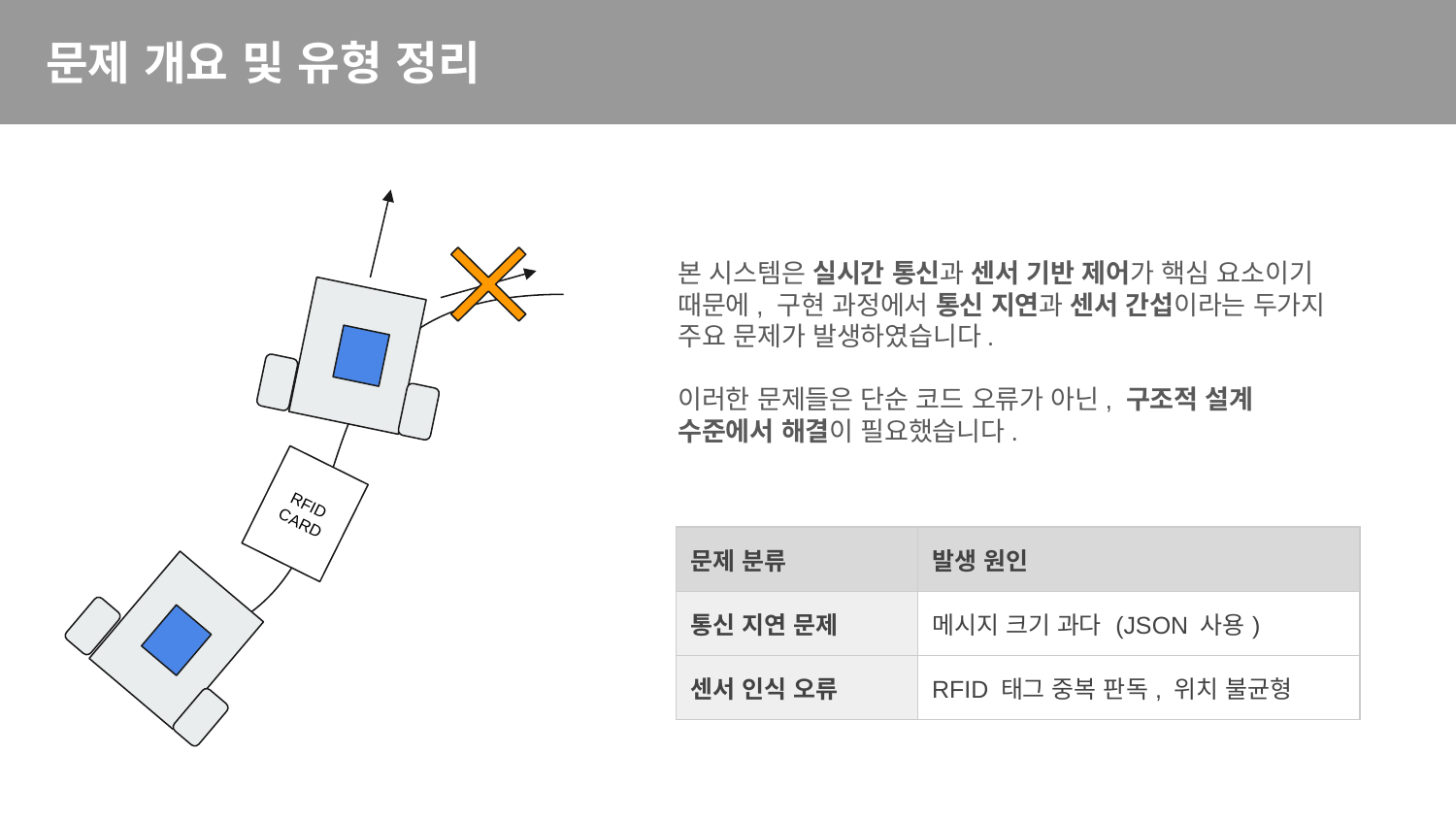

# 문제 개요 및 유형 정리

RFID CARD

본 시스템은 실시간 통신과 센서 기반 제어가 핵심 요소이기 때문에, 구현 과정에서 통신 지연과 센서 간섭이라는 두가지 주요 문제가 발생하였습니다.

이러한 문제들은 단순 코드 오류가 아닌, 구조적 설계 수준에서 해결이 필요했습니다.
| 문제 분류 | 발생 원인 |
| --- | --- |
| 통신 지연 문제 | 메시지 크기 과다 (JSON 사용) |
| 센서 인식 오류 | RFID 태그 중복 판독, 위치 불균형 |